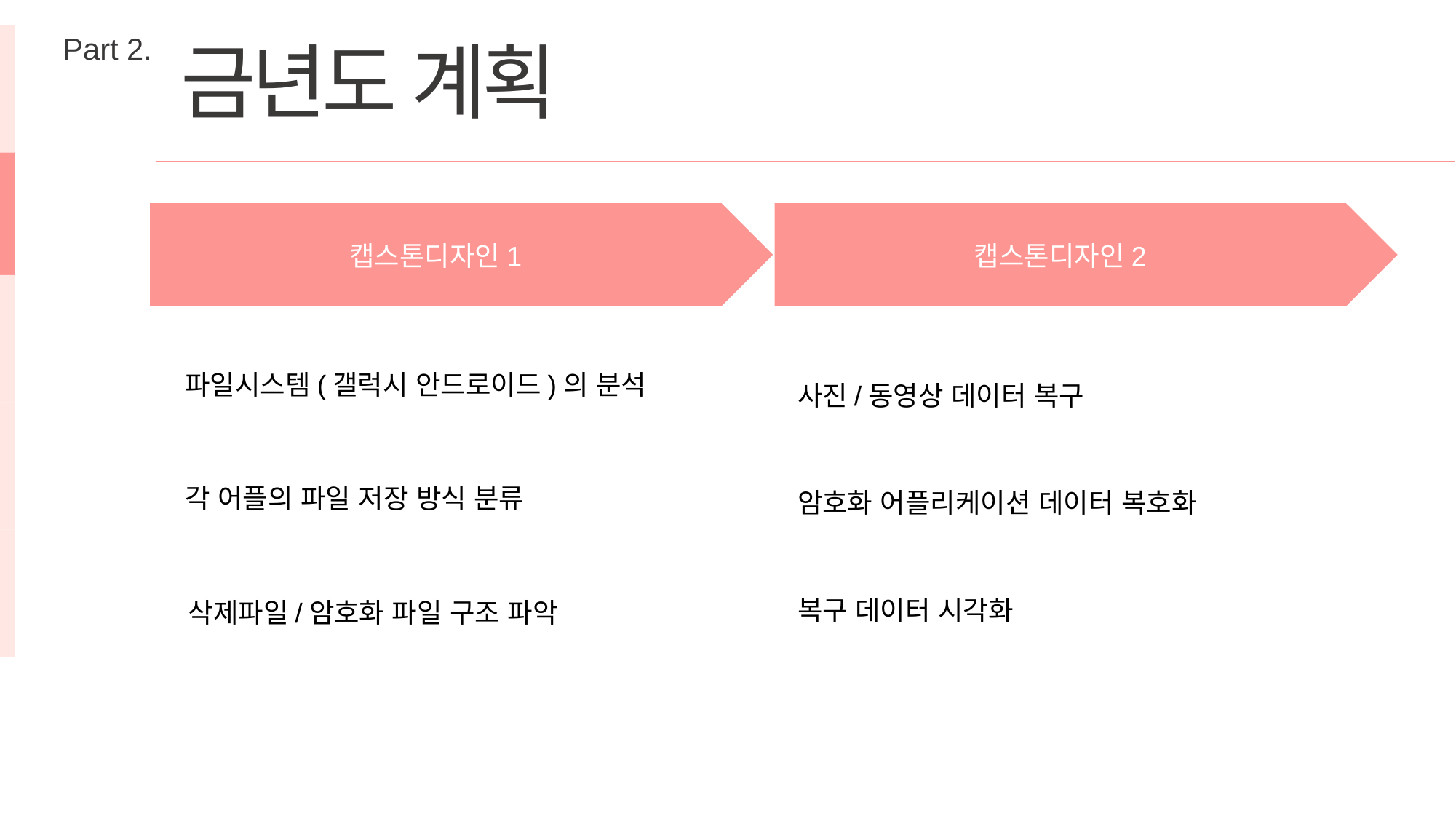

Part 2.

금년도 계획

캡스톤디자인1
캡스톤디자인2

파일시스템(갤럭시 안드로이드)의 분석
사진/동영상 데이터 복구

각 어플의 파일 저장 방식 분류
암호화 어플리케이션 데이터 복호화

복구 데이터 시각화
삭제파일/암호화 파일 구조 파악